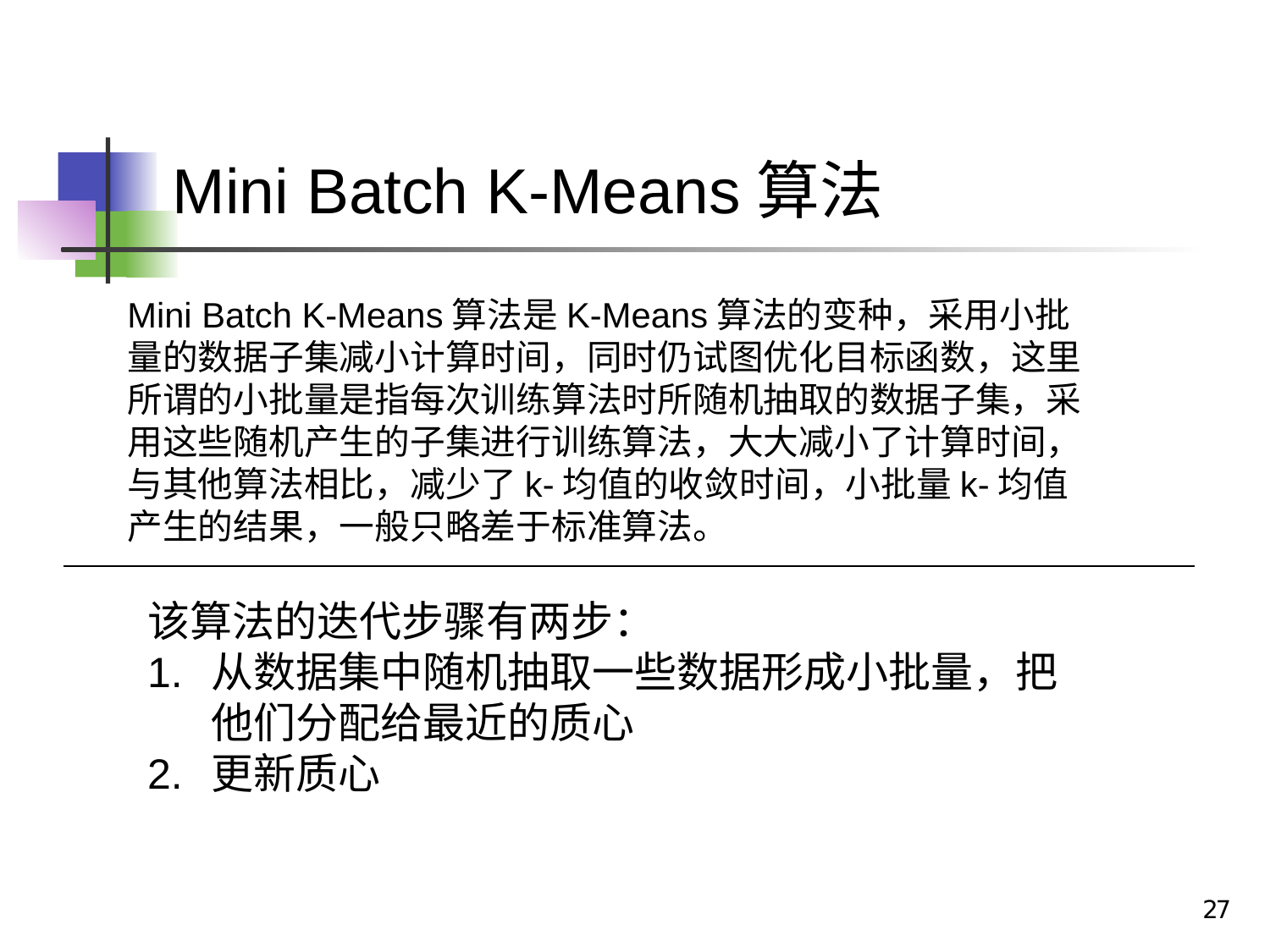

# Mini Batch K-Means算法
Mini Batch K-Means算法是K-Means算法的变种，采用小批量的数据子集减小计算时间，同时仍试图优化目标函数，这里所谓的小批量是指每次训练算法时所随机抽取的数据子集，采用这些随机产生的子集进行训练算法，大大减小了计算时间，与其他算法相比，减少了k-均值的收敛时间，小批量k-均值产生的结果，一般只略差于标准算法。
该算法的迭代步骤有两步：
从数据集中随机抽取一些数据形成小批量，把他们分配给最近的质心
更新质心
27